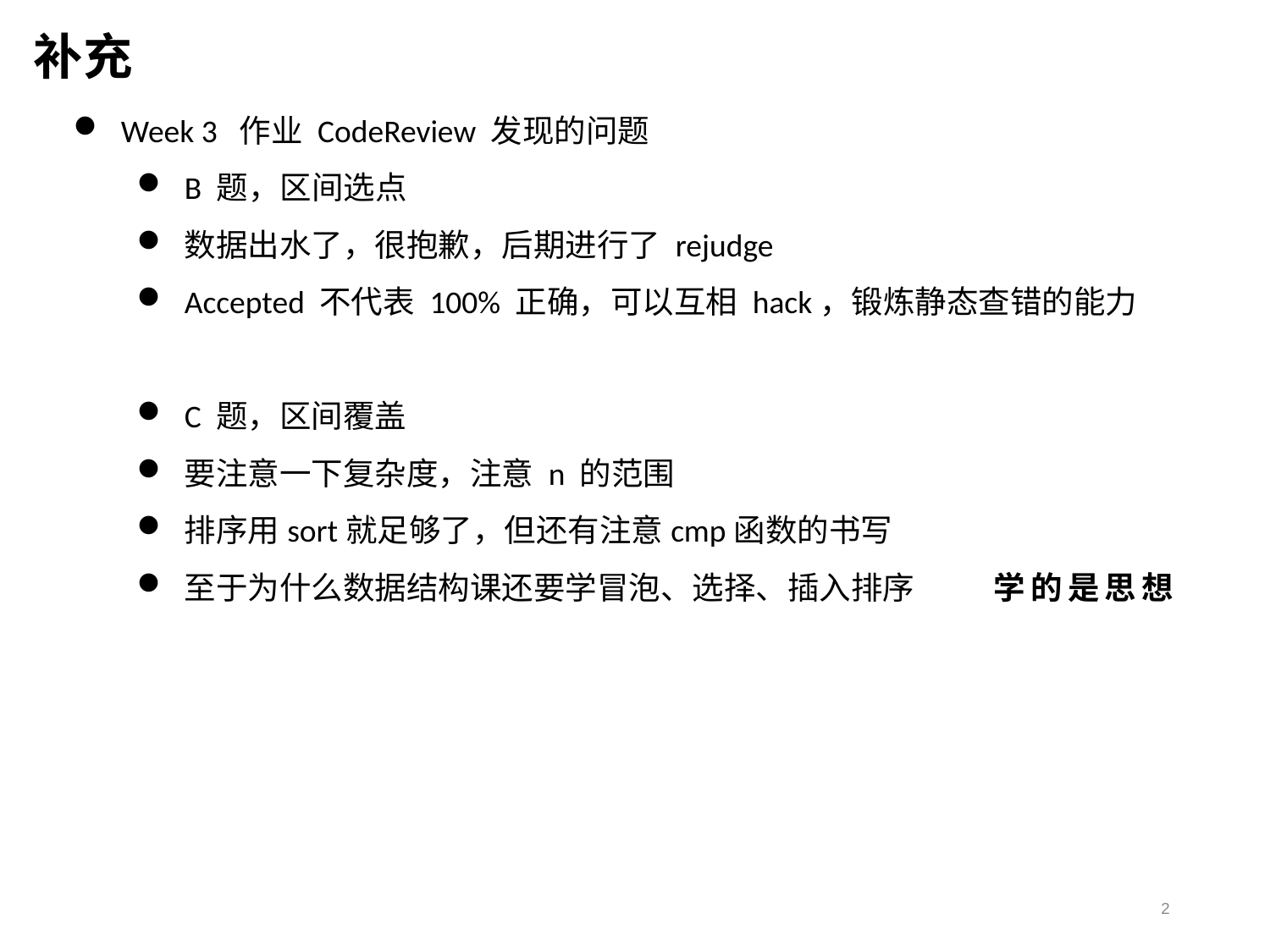

补充

Week 3  作业 CodeReview 发现的问题
B 题，区间选点
数据出水了，很抱歉，后期进行了 rejudge
Accepted 不代表 100% 正确，可以互相 hack，锻炼静态查错的能力

C 题，区间覆盖
要注意一下复杂度，注意 n 的范围
排序用sort就足够了，但还有注意cmp函数的书写
至于为什么数据结构课还要学冒泡、选择、插入排序           学的是思想

2